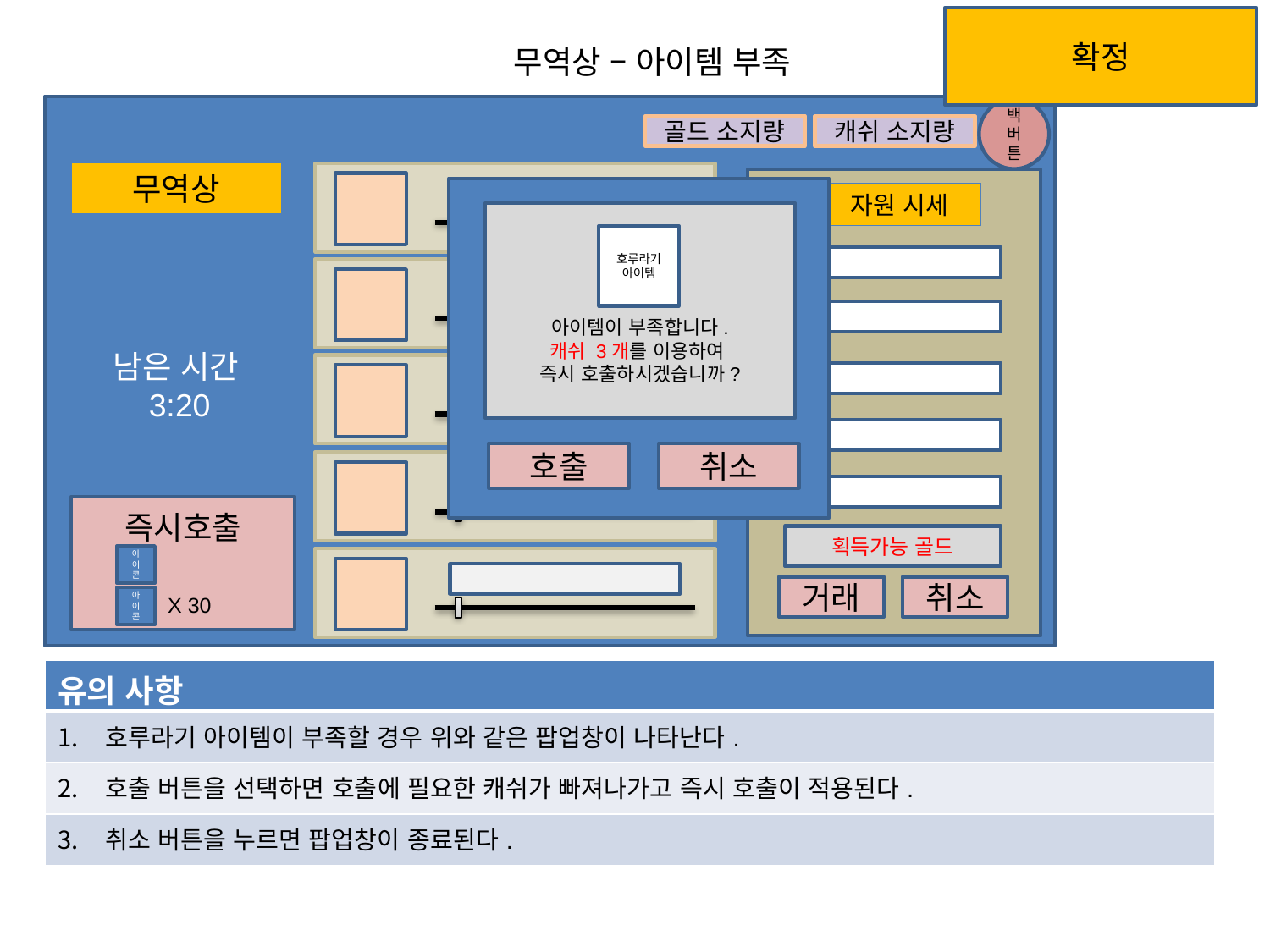

확정
무역상 – 아이템 부족

백버튼
골드 소지량
캐쉬 소지량
무역상

자원 시세

획득가능 골드
거래
취소

아이템이 부족합니다.
캐쉬 3개를 이용하여
즉시 호출하시겠습니까?
호출
취소
호루라기아이템

남은 시간
    3:20

즉시호출
아이콘

X 30
아이콘
| 유의 사항 |
| --- |
| 호루라기 아이템이 부족할 경우 위와 같은 팝업창이 나타난다. |
| 호출 버튼을 선택하면 호출에 필요한 캐쉬가 빠져나가고 즉시 호출이 적용된다. |
| 취소 버튼을 누르면 팝업창이 종료된다. |